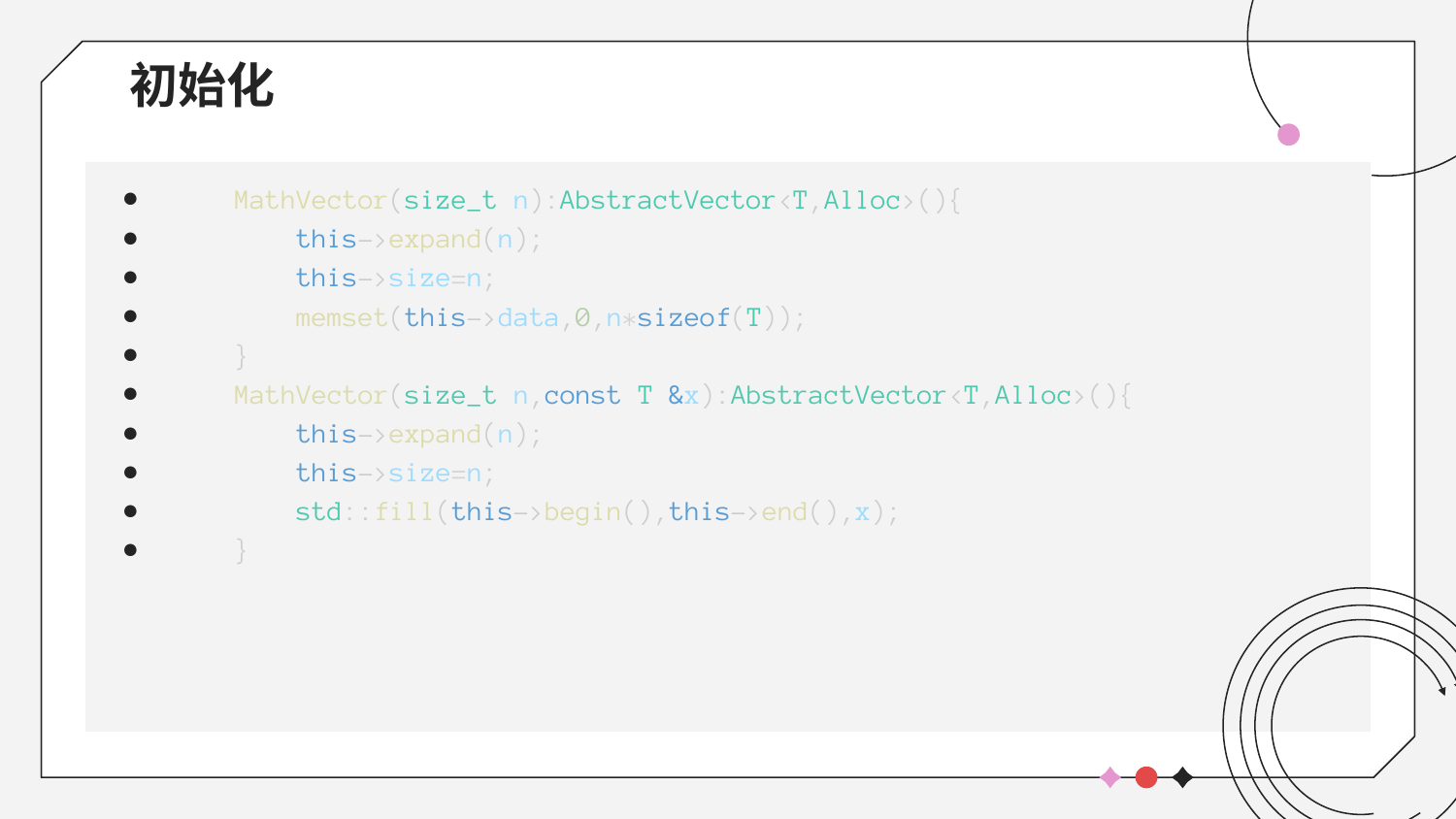

# 初始化
    MathVector(size_t n):AbstractVector<T,Alloc>(){
        this->expand(n);
        this->size=n;
        memset(this->data,0,n*sizeof(T));
    }
    MathVector(size_t n,const T &x):AbstractVector<T,Alloc>(){
        this->expand(n);
        this->size=n;
        std::fill(this->begin(),this->end(),x);
    }